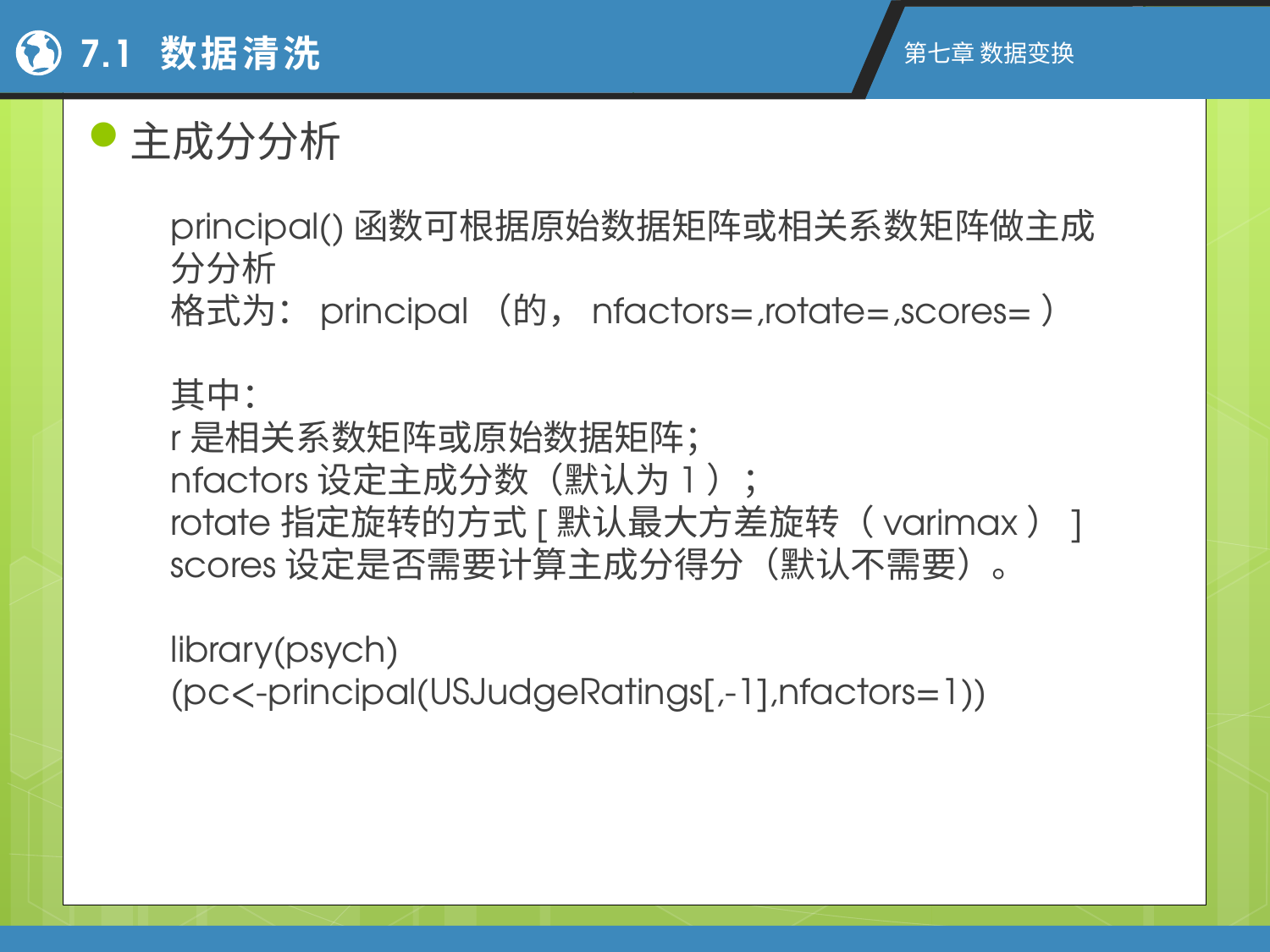

7.1 数据清洗

第七章 数据变换
主成分分析
principal()函数可根据原始数据矩阵或相关系数矩阵做主成分分析
格式为：principal（的，nfactors=,rotate=,scores=）

其中：
r是相关系数矩阵或原始数据矩阵；
nfactors设定主成分数（默认为1）；
rotate指定旋转的方式[默认最大方差旋转（varimax）]
scores设定是否需要计算主成分得分（默认不需要）。

library(psych)
(pc<-principal(USJudgeRatings[,-1],nfactors=1))